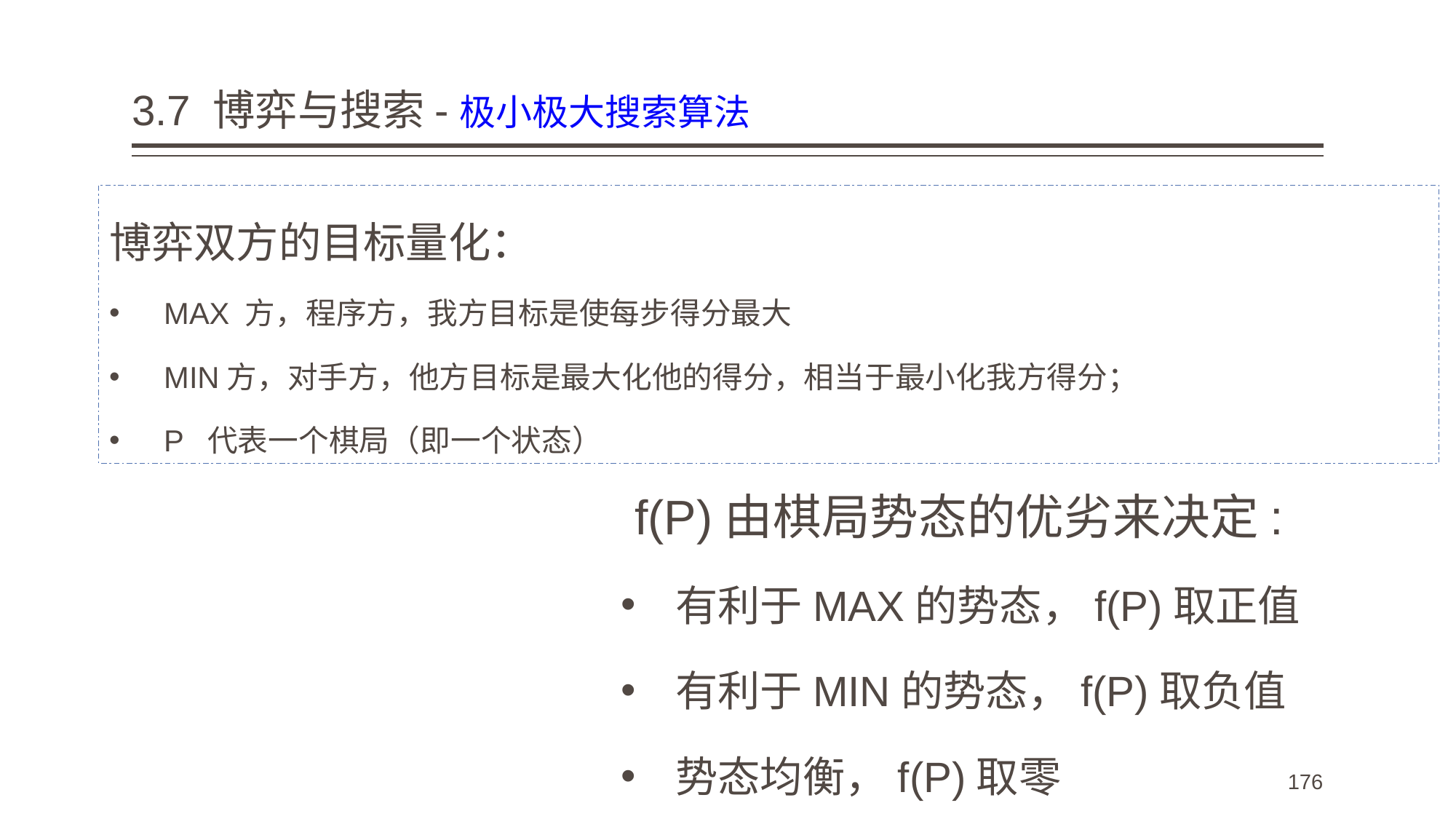

# 3.7 博弈与搜索-极小极大搜索算法
博弈双方的目标量化：
MAX 方，程序方，我方目标是使每步得分最大
MIN方，对手方，他方目标是最大化他的得分，相当于最小化我方得分；
P  代表一个棋局（即一个状态）
 f(P)由棋局势态的优劣来决定:
有利于MAX的势态，f(P)取正值
有利于MIN的势态，f(P)取负值
势态均衡，f(P)取零
176